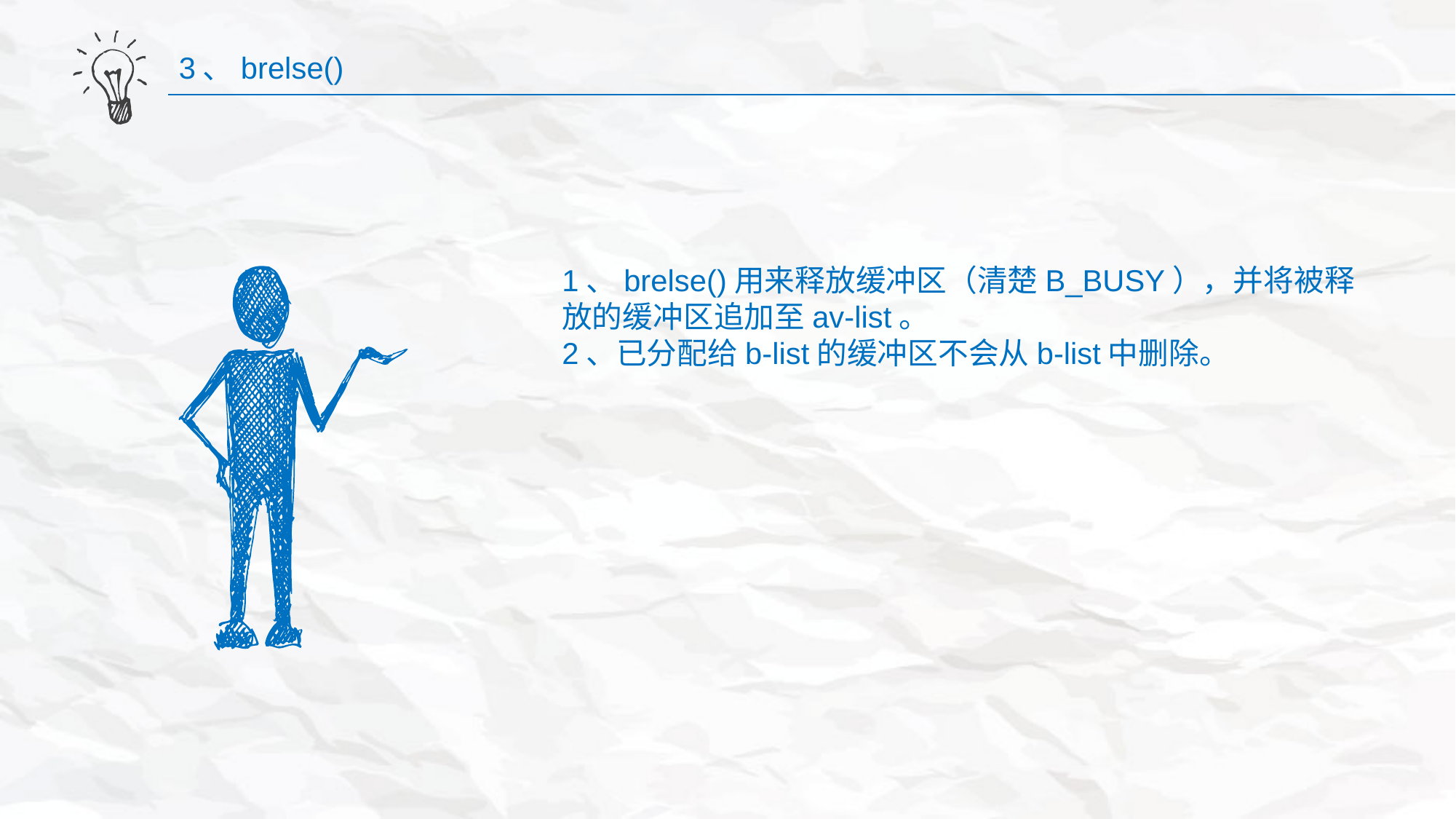

3、brelse()
1、brelse()用来释放缓冲区（清楚B_BUSY），并将被释放的缓冲区追加至av-list。
2、已分配给b-list的缓冲区不会从b-list中删除。